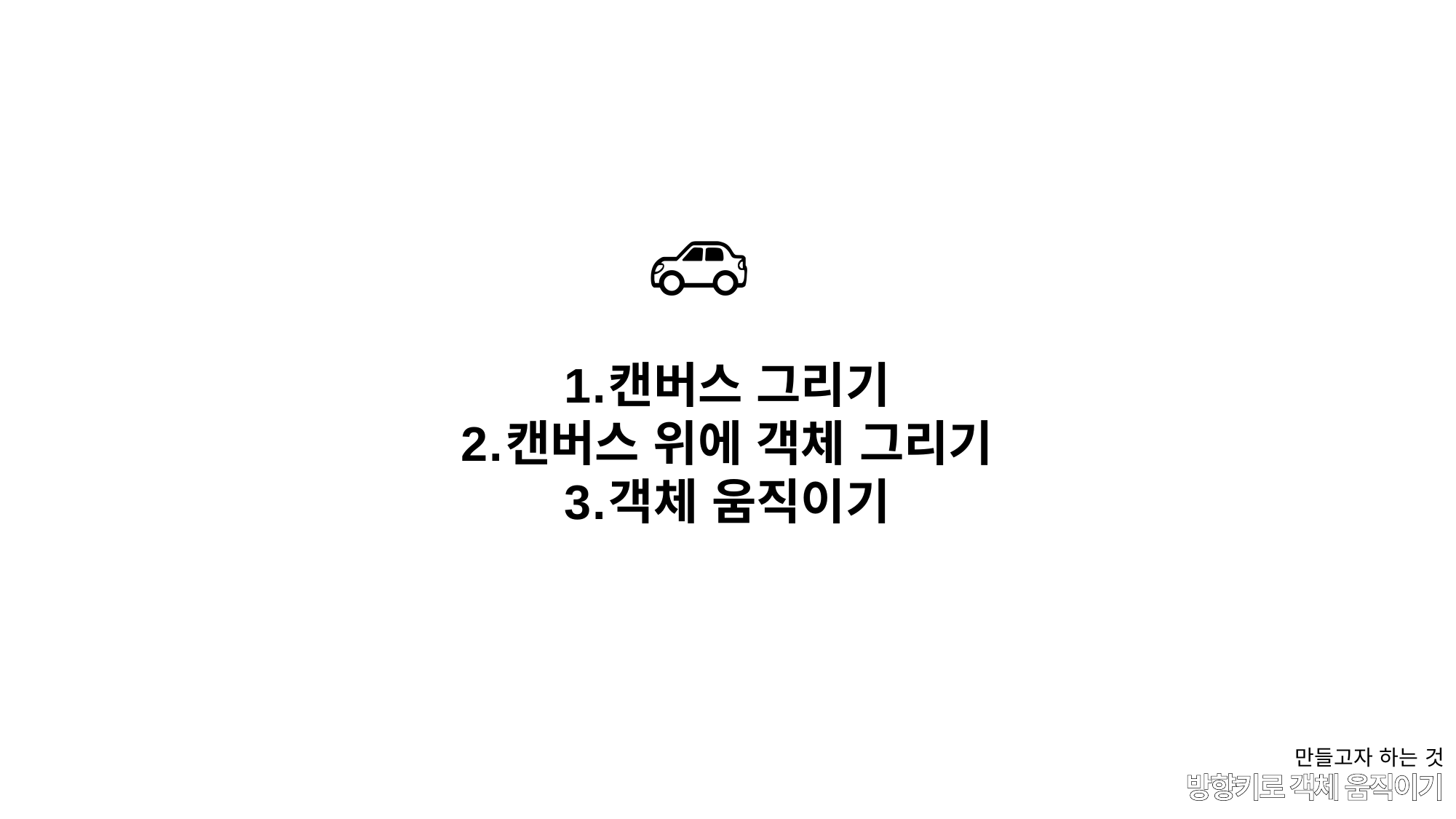

🚗
캔버스 그리기
캔버스 위에 객체 그리기
객체 움직이기
만들고자 하는 것
# 방향키로 객체 움직이기